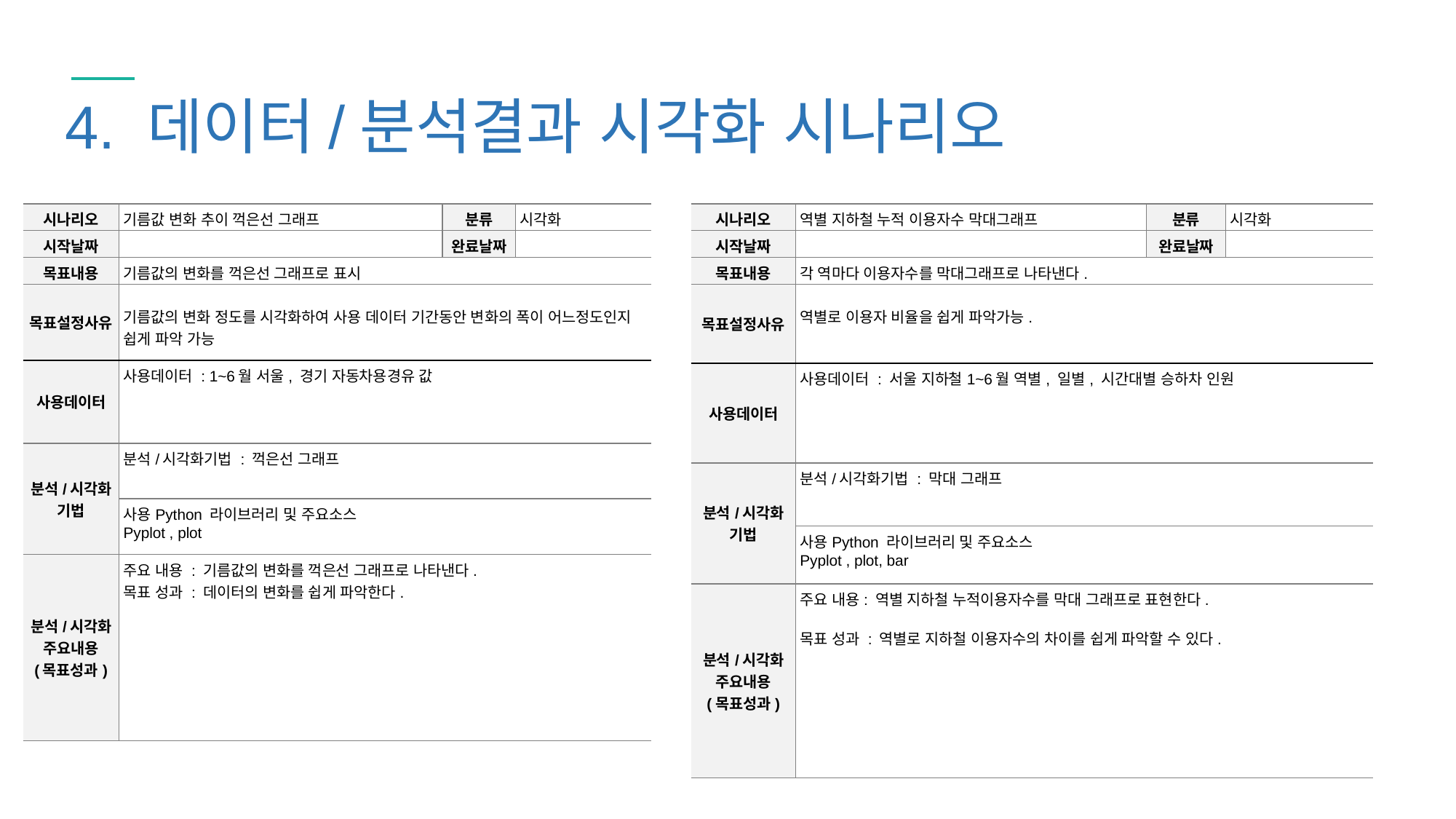

4. 데이터/분석결과 시각화 시나리오
| 시나리오 | 기름값 변화 추이 꺽은선 그래프 | 분류 | 시각화 |
| --- | --- | --- | --- |
| 시작날짜 |  | 완료날짜 |  |
| 목표내용 | 기름값의 변화를 꺽은선 그래프로 표시 |  |  |
| 목표설정사유 | 기름값의 변화 정도를 시각화하여 사용 데이터 기간동안 변화의 폭이 어느정도인지 쉽게 파악 가능 |  |  |
| 사용데이터 | 사용데이터 : 1~6월 서울, 경기 자동차용경유 값 |  |  |
| 분석/시각화 기법 | 분석/시각화기법 : 꺽은선 그래프 |  |  |
|  | 사용Python 라이브러리 및 주요소스 Pyplot , plot |  |  |
| 분석/시각화 주요내용 (목표성과) | 주요 내용 : 기름값의 변화를 꺽은선 그래프로 나타낸다. 목표 성과 : 데이터의 변화를 쉽게 파악한다. |  |  |
| 시나리오 | 역별 지하철 누적 이용자수 막대그래프 | 분류 | 시각화 |
| --- | --- | --- | --- |
| 시작날짜 |  | 완료날짜 |  |
| 목표내용 | 각 역마다 이용자수를 막대그래프로 나타낸다. |  |  |
| 목표설정사유 | 역별로 이용자 비율을 쉽게 파악가능. |  |  |
| 사용데이터 | 사용데이터 : 서울 지하철1~6월 역별, 일별, 시간대별 승하차 인원 |  |  |
| 분석/시각화 기법 | 분석/시각화기법 : 막대 그래프 |  |  |
|  | 사용Python 라이브러리 및 주요소스 Pyplot , plot, bar |  |  |
| 분석/시각화 주요내용 (목표성과) | 주요 내용: 역별 지하철 누적이용자수를 막대 그래프로 표현한다. 목표 성과 : 역별로 지하철 이용자수의 차이를 쉽게 파악할 수 있다. |  |  |